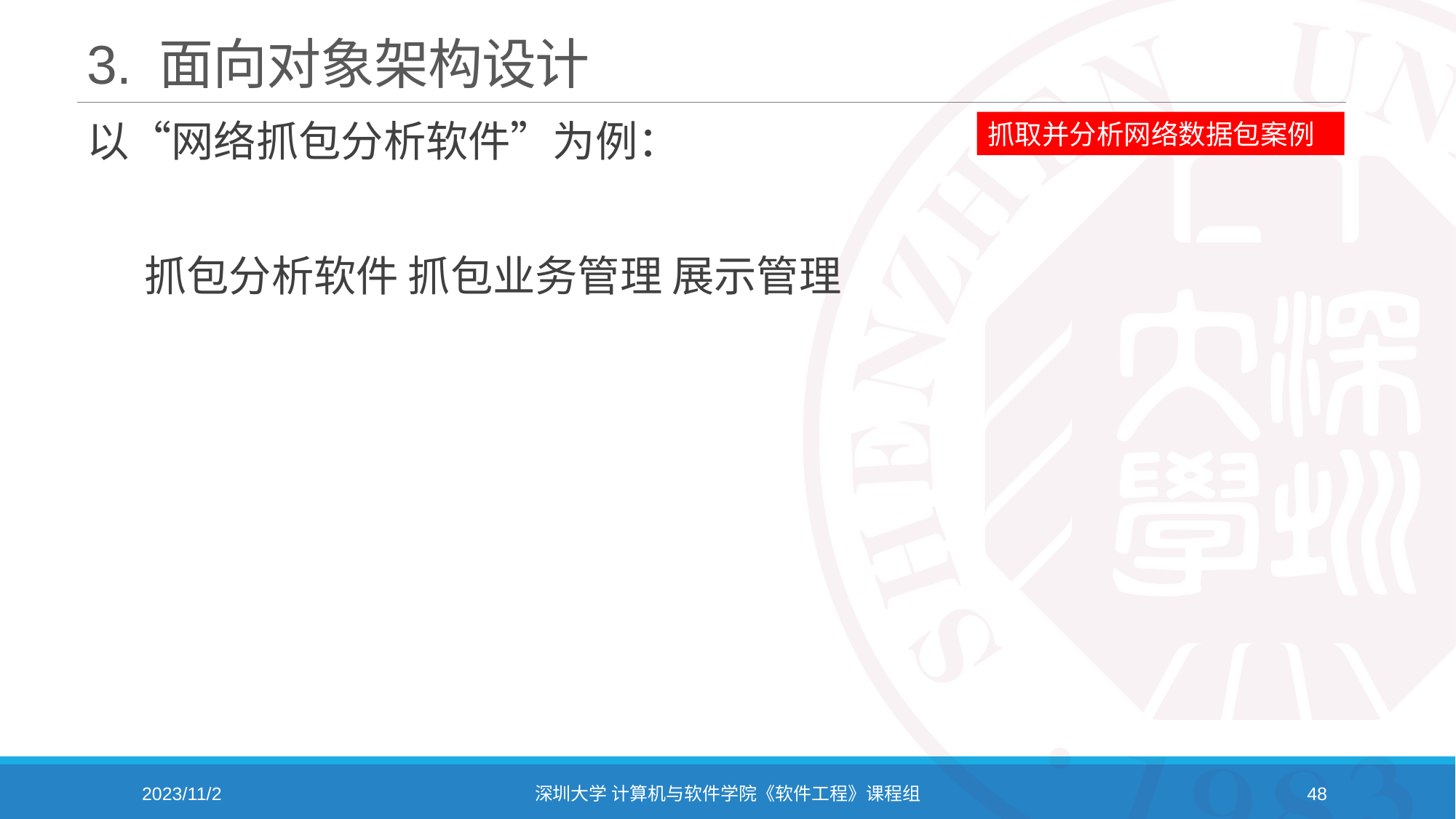

# 3. 面向对象架构设计
抓取并分析网络数据包案例
以“网络抓包分析软件”为例：

     抓包分析软件 抓包业务管理 展示管理

2023/11/2
深圳大学 计算机与软件学院《软件工程》课程组
48